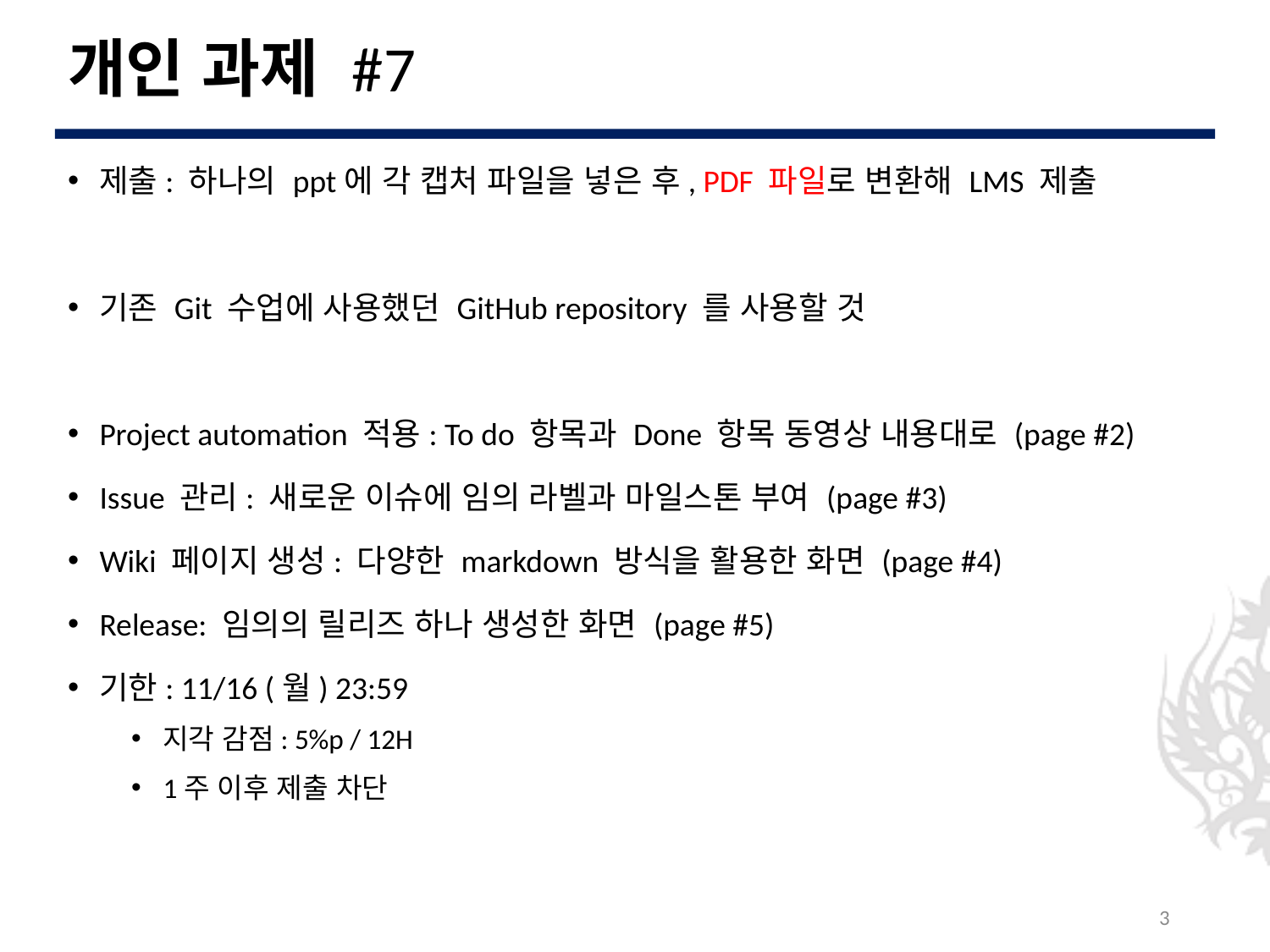

# 개인 과제 #7
제출: 하나의 ppt에 각 캡처 파일을 넣은 후, PDF 파일로 변환해 LMS 제출

기존 Git 수업에 사용했던 GitHub repository 를 사용할 것

Project automation 적용: To do 항목과 Done 항목 동영상 내용대로 (page #2)
Issue 관리: 새로운 이슈에 임의 라벨과 마일스톤 부여 (page #3)
Wiki 페이지 생성: 다양한 markdown 방식을 활용한 화면 (page #4)
Release: 임의의 릴리즈 하나 생성한 화면 (page #5)
기한: 11/16 (월) 23:59
지각 감점: 5%p / 12H
1주 이후 제출 차단

3